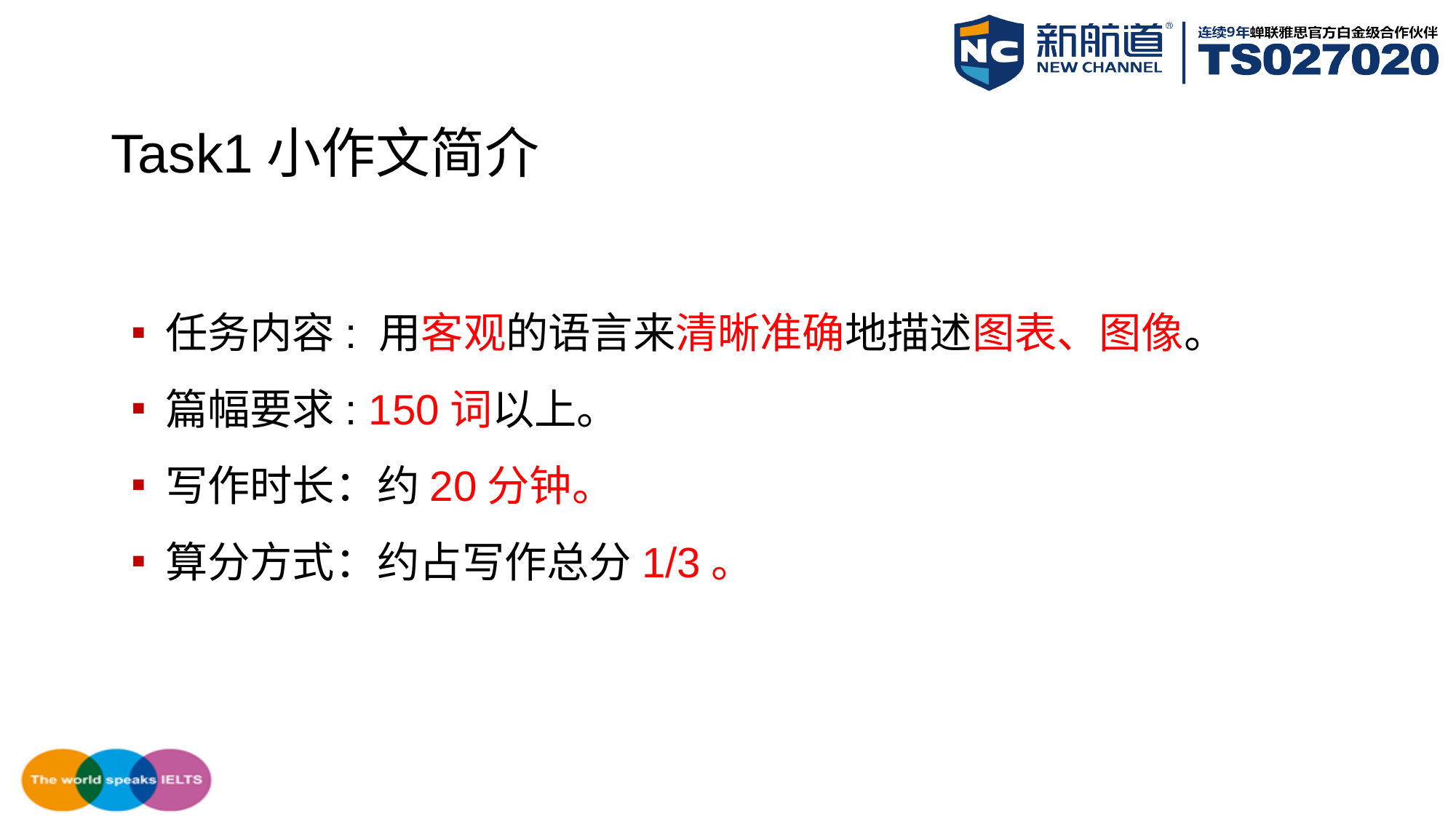

# Task1小作文简介
任务内容: 用客观的语言来清晰准确地描述图表、图像。
篇幅要求: 150词以上。
写作时长：约20分钟。
算分方式：约占写作总分1/3。